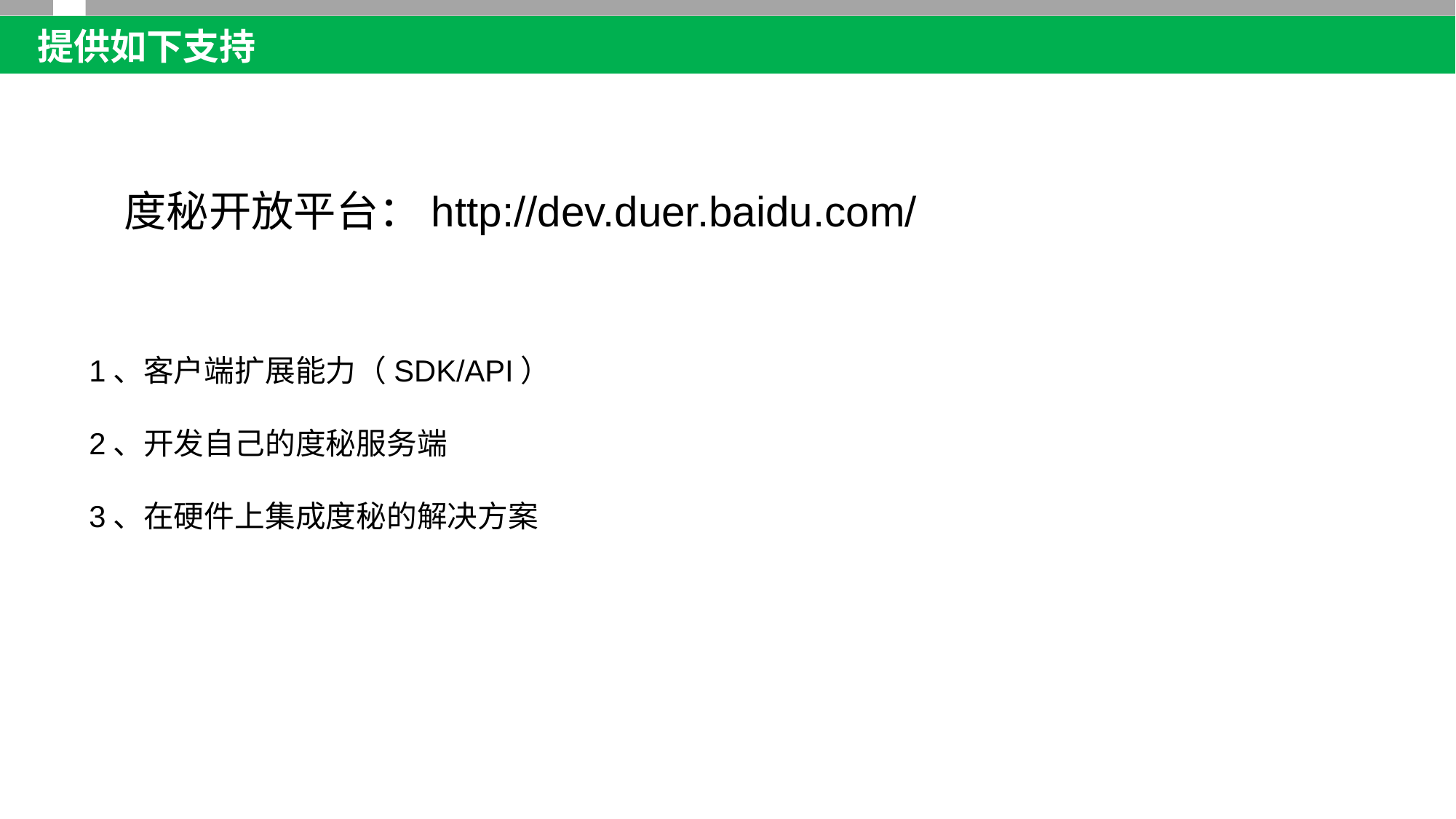

提供如下支持
度秘开放平台：http://dev.duer.baidu.com/
1、客户端扩展能力（SDK/API）

2、开发自己的度秘服务端

3、在硬件上集成度秘的解决方案